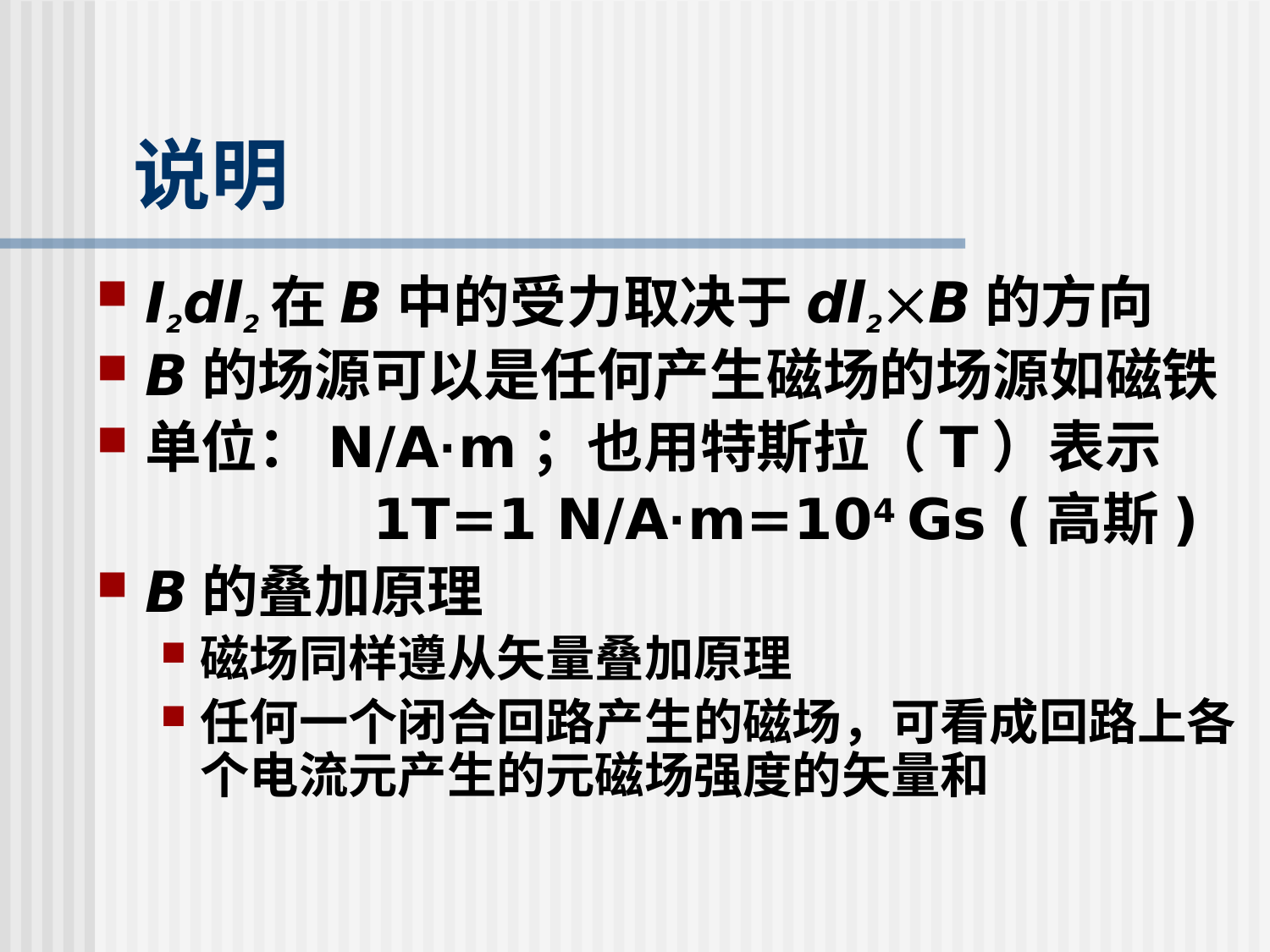

# 说明
I2dl2在B中的受力取决于dl2×B的方向
B的场源可以是任何产生磁场的场源如磁铁
单位：N/A·m；也用特斯拉（T）表示
              1T=1 N/A·m=104 Gs (高斯)
B的叠加原理
磁场同样遵从矢量叠加原理
任何一个闭合回路产生的磁场，可看成回路上各个电流元产生的元磁场强度的矢量和